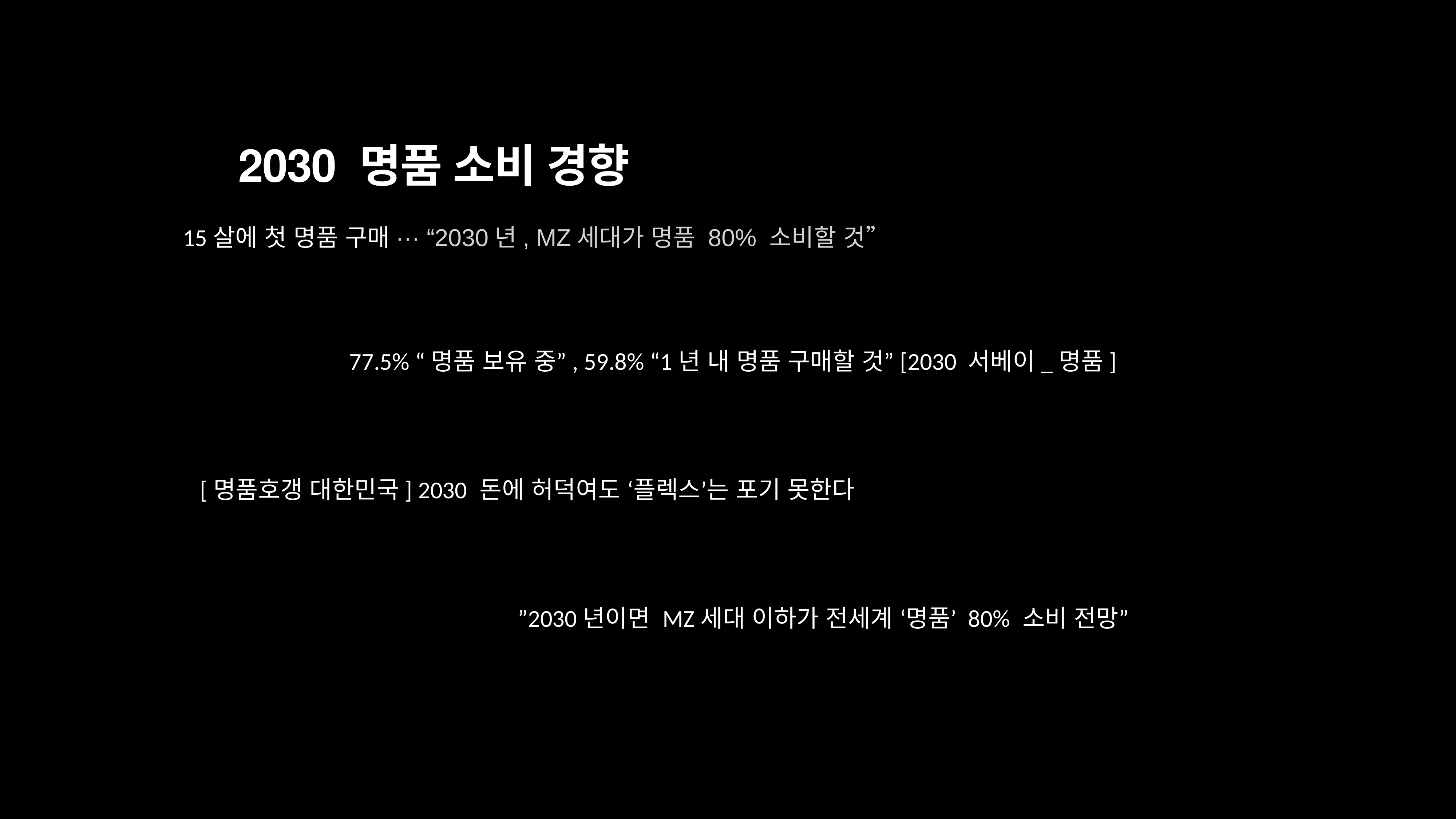

# 2030 명품 소비 경향
15살에 첫 명품 구매··· “2030년, MZ세대가 명품 80% 소비할 것”
77.5% “명품 보유 중”, 59.8% “1년 내 명품 구매할 것”[2030 서베이_명품]
[명품호갱 대한민국] 2030 돈에 허덕여도 ‘플렉스’는 포기 못한다
”2030년이면 MZ세대 이하가 전세계 ‘명품’ 80% 소비 전망”